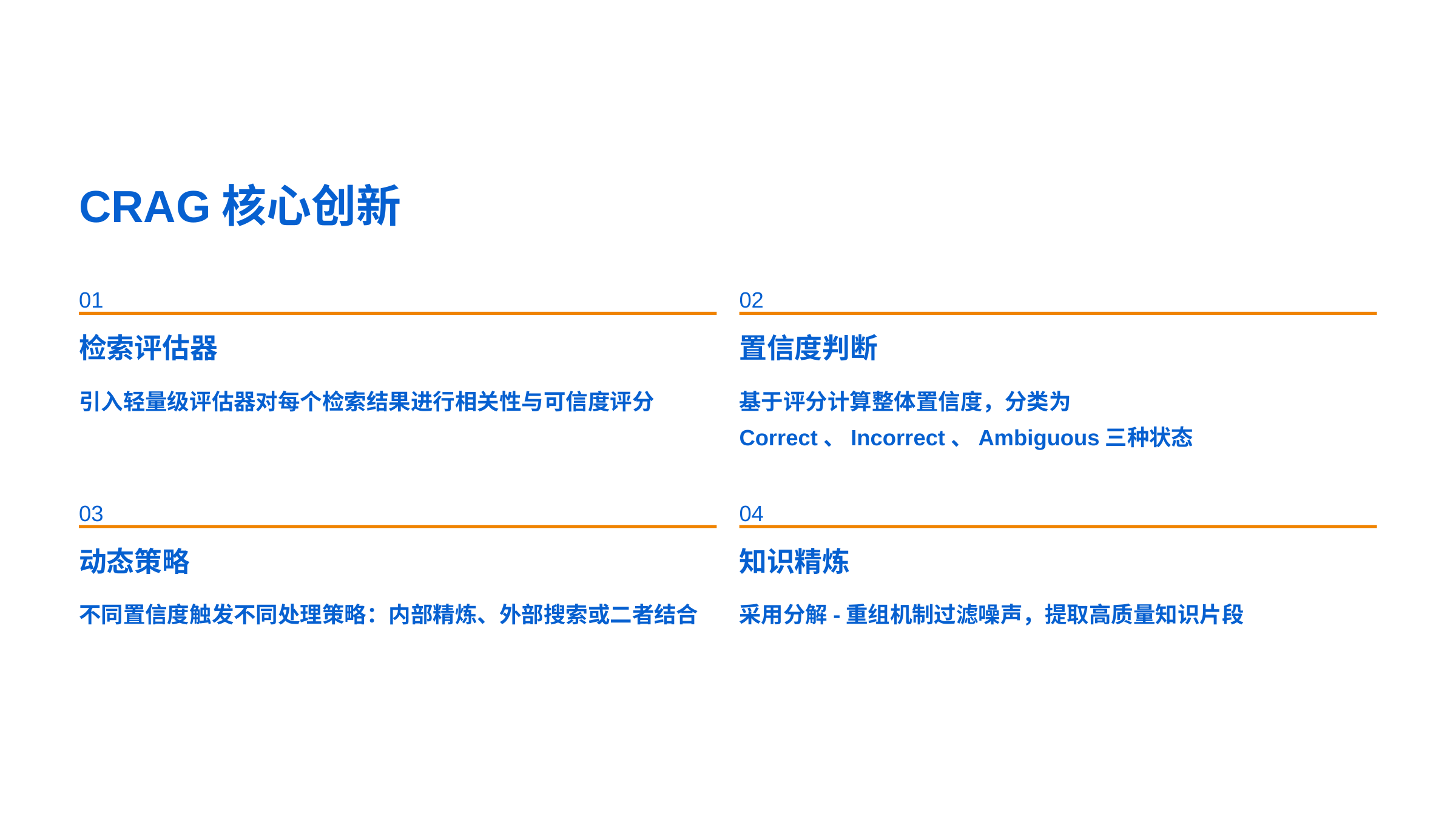

CRAG核心创新
01
02

检索评估器
置信度判断
引入轻量级评估器对每个检索结果进行相关性与可信度评分
基于评分计算整体置信度，分类为Correct、Incorrect、Ambiguous三种状态
03
04

动态策略
知识精炼
不同置信度触发不同处理策略：内部精炼、外部搜索或二者结合
采用分解-重组机制过滤噪声，提取高质量知识片段